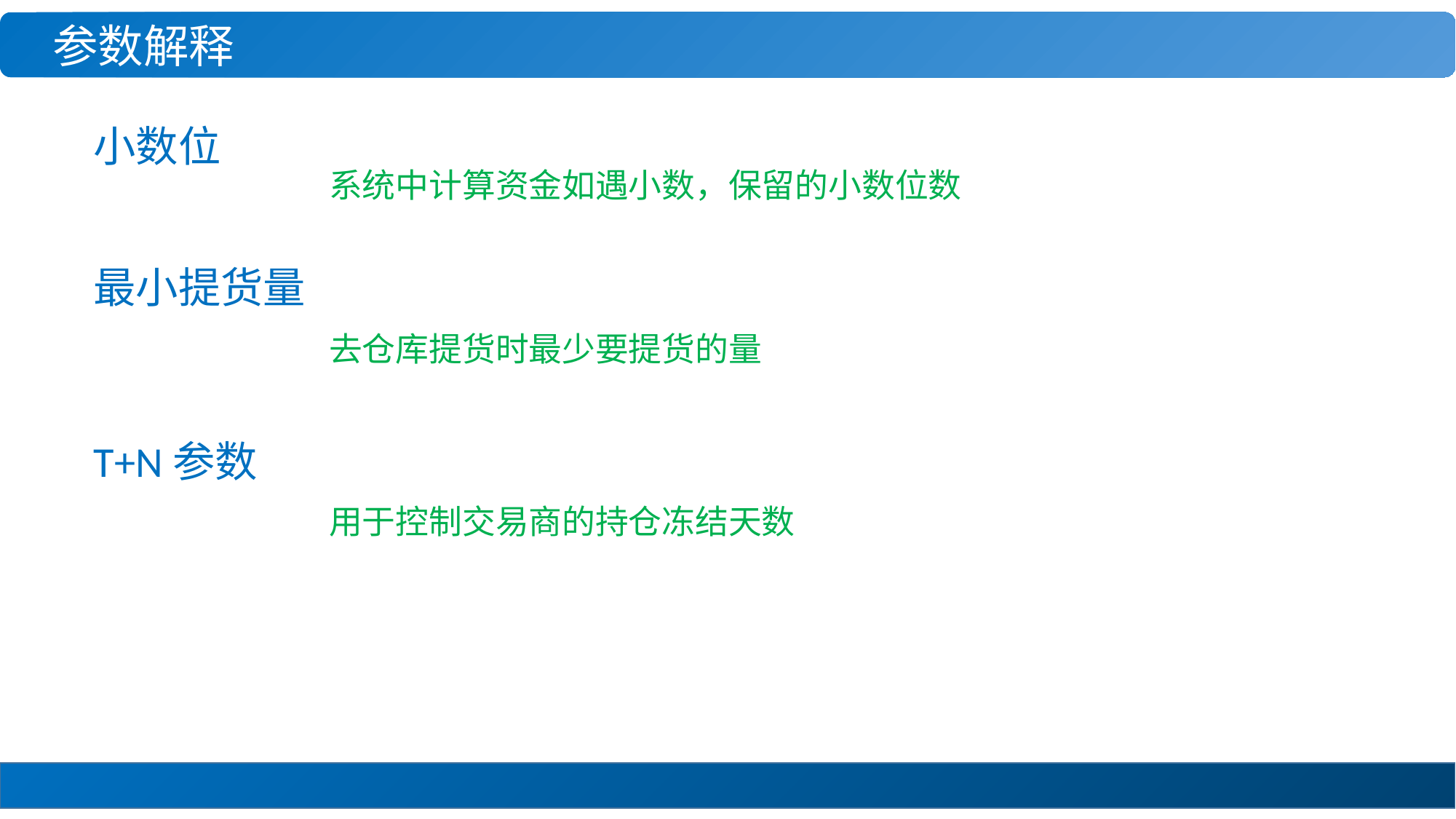

参数解释

小数位
系统中计算资金如遇小数，保留的小数位数
最小提货量
去仓库提货时最少要提货的量
T+N参数
用于控制交易商的持仓冻结天数